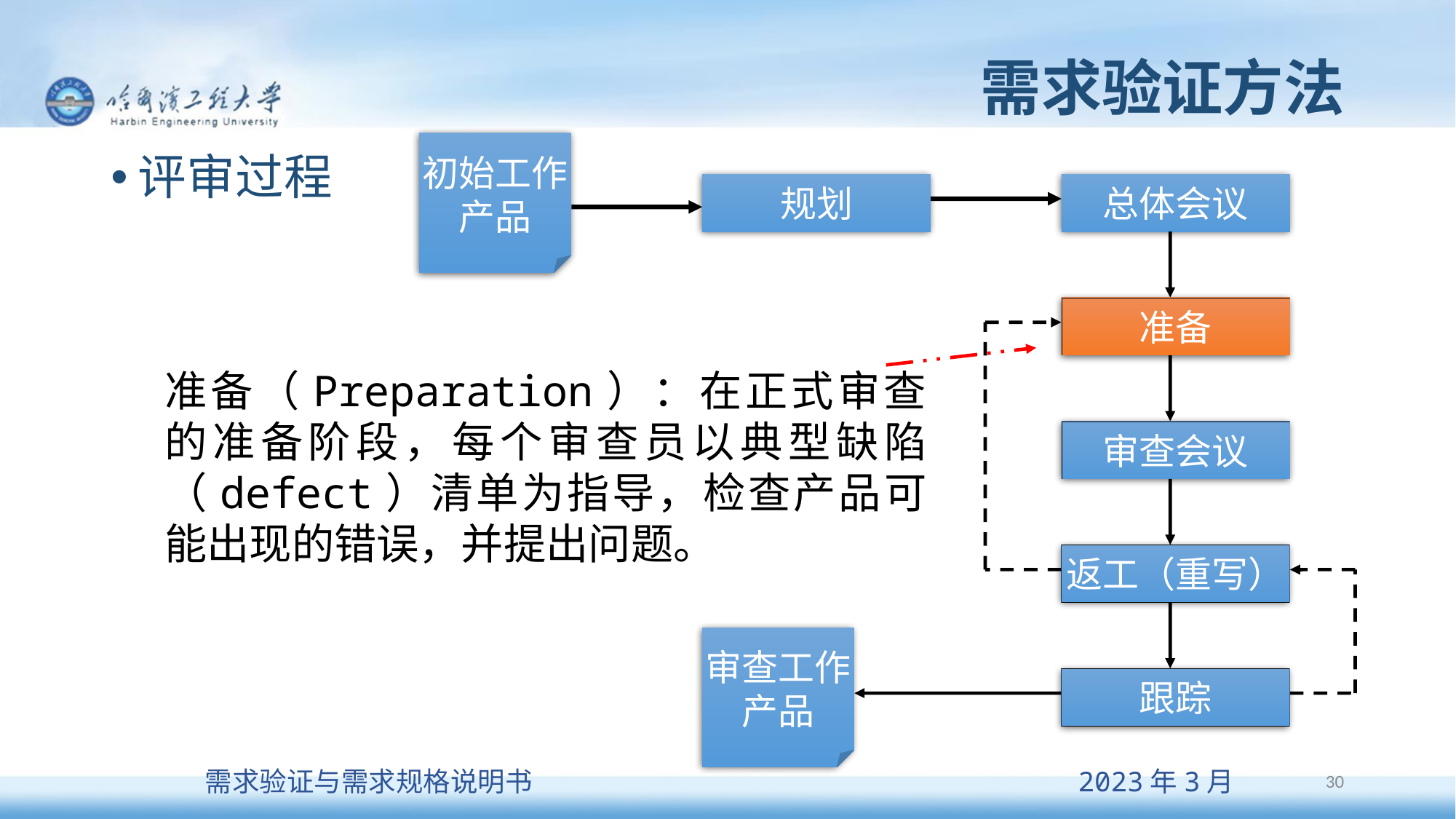

# 需求验证方法
初始工作
产品
规划
总体会议

准备

审查会议

返工（重写）

审查工作
产品
跟踪

评审过程

准备（Preparation）：在正式审查的准备阶段，每个审查员以典型缺陷（defect）清单为指导，检查产品可能出现的错误，并提出问题。
30